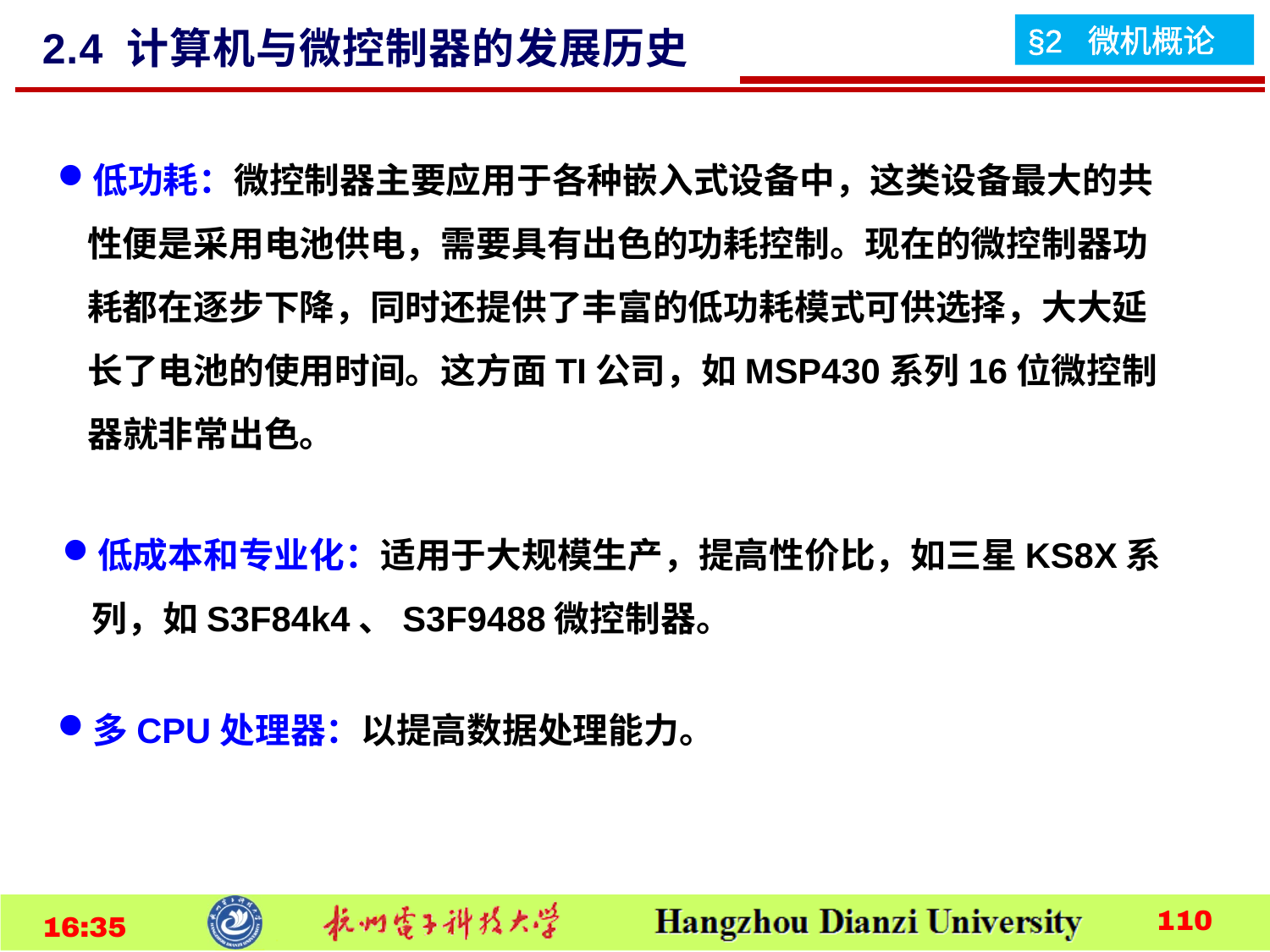

2.4 计算机与微控制器的发展历史
低功耗：微控制器主要应用于各种嵌入式设备中，这类设备最大的共性便是采用电池供电，需要具有出色的功耗控制。现在的微控制器功耗都在逐步下降，同时还提供了丰富的低功耗模式可供选择，大大延长了电池的使用时间。这方面TI公司，如MSP430系列16位微控制器就非常出色。
低成本和专业化：适用于大规模生产，提高性价比，如三星KS8X系列，如S3F84k4、S3F9488微控制器。
多CPU处理器：以提高数据处理能力。